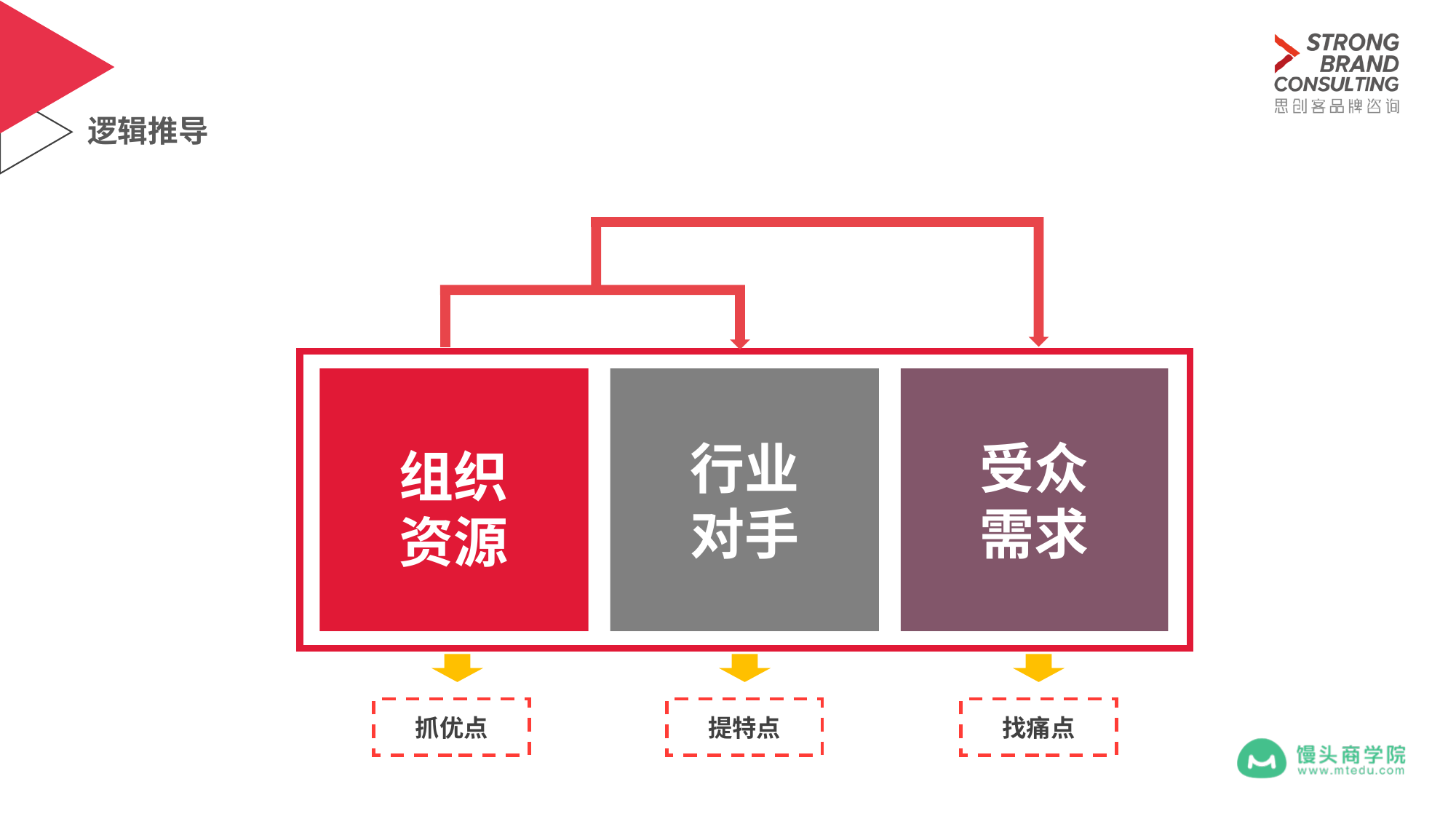

逻辑推导

行业
对手

受众
需求
组织资源

抓优点
提特点
找痛点